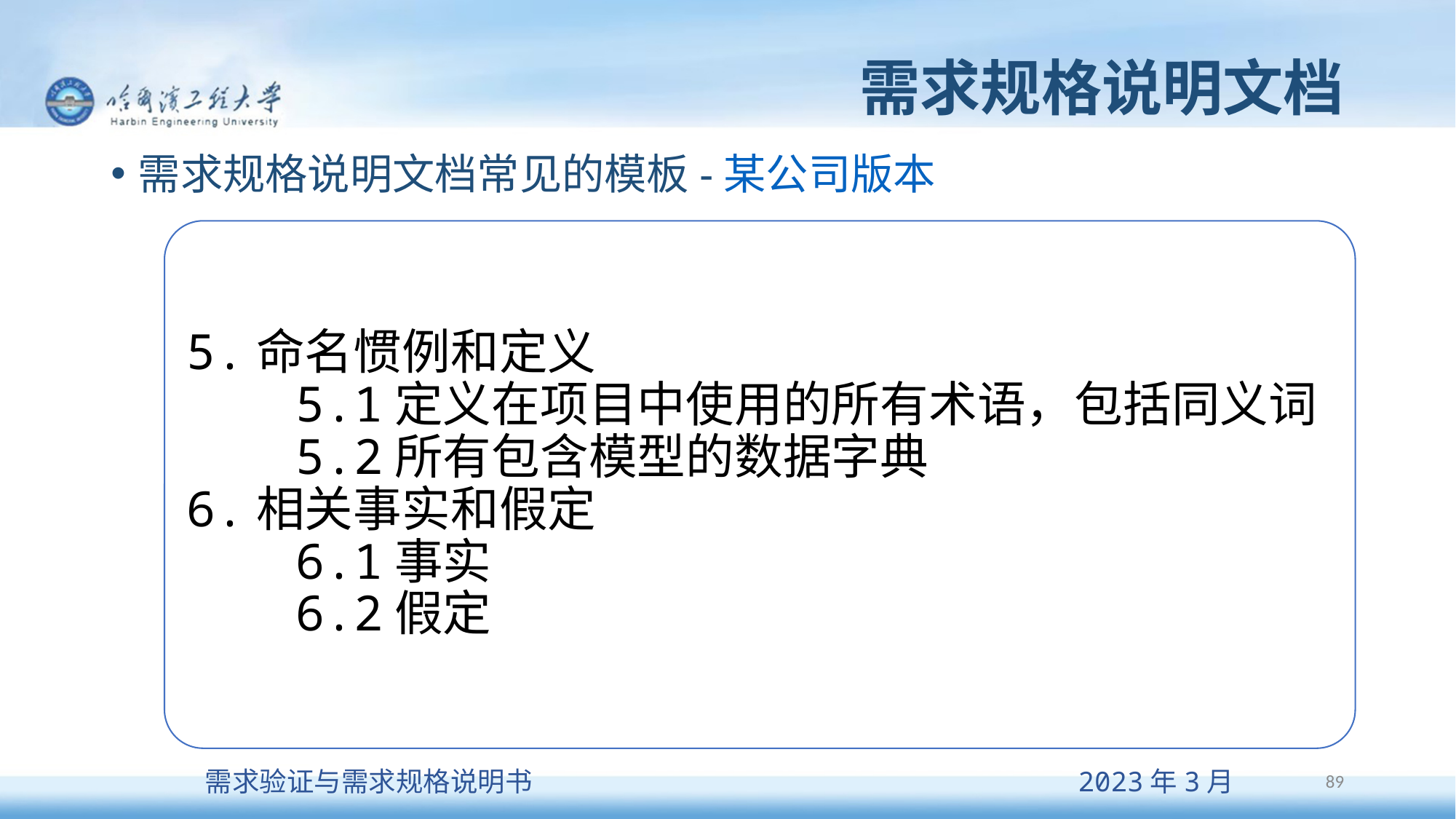

# 需求规格说明文档
需求规格说明文档常见的模板-某公司版本
5.命名惯例和定义
	5.1定义在项目中使用的所有术语，包括同义词
	5.2所有包含模型的数据字典
6.相关事实和假定
	6.1事实
	6.2假定
89